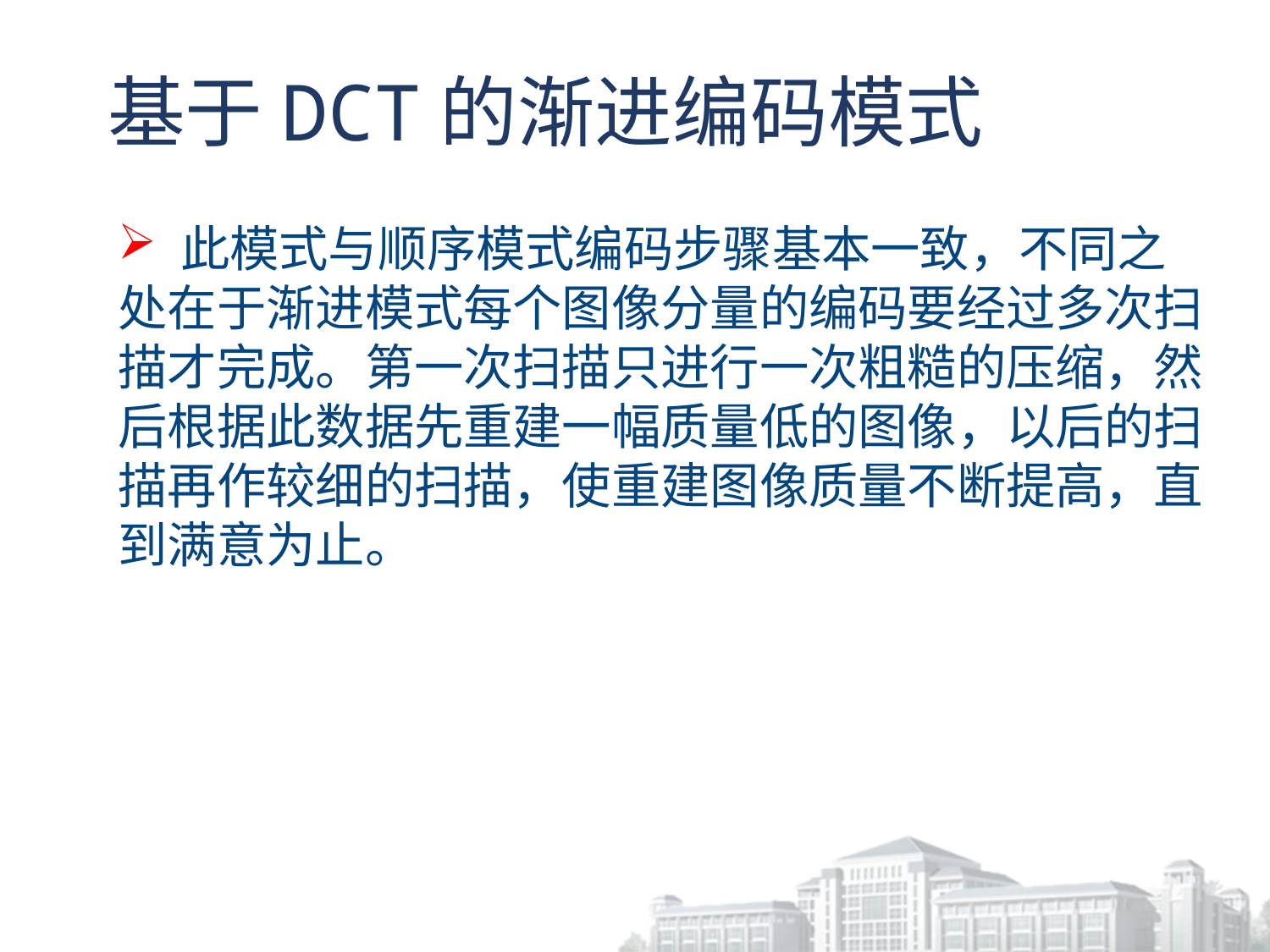

# 基于DCT的渐进编码模式
 此模式与顺序模式编码步骤基本一致，不同之处在于渐进模式每个图像分量的编码要经过多次扫描才完成。第一次扫描只进行一次粗糙的压缩，然后根据此数据先重建一幅质量低的图像，以后的扫描再作较细的扫描，使重建图像质量不断提高，直到满意为止。